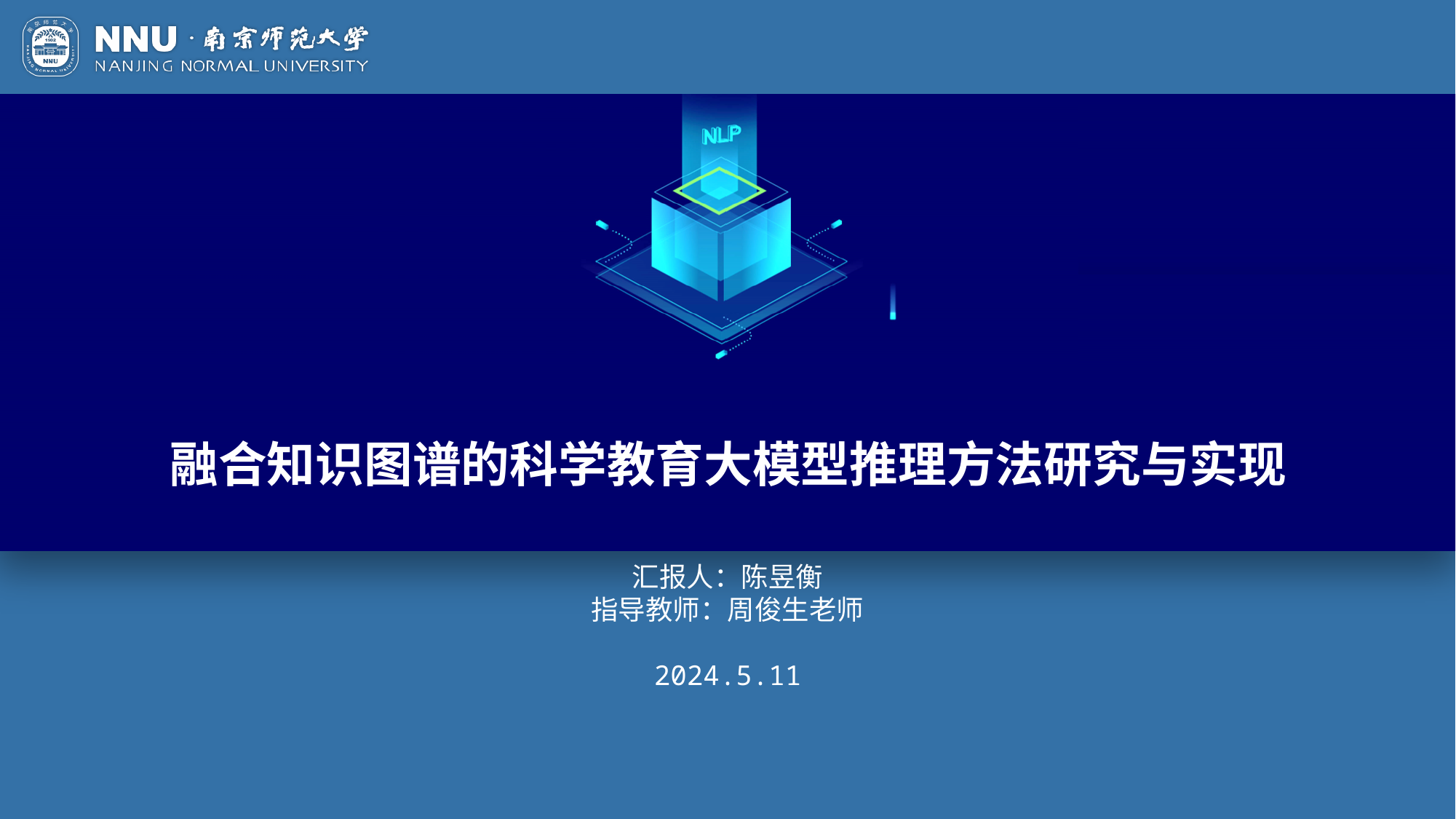

融合知识图谱的科学教育大模型推理方法研究与实现
汇报人：陈昱衡
指导教师：周俊生老师

2024.5.11